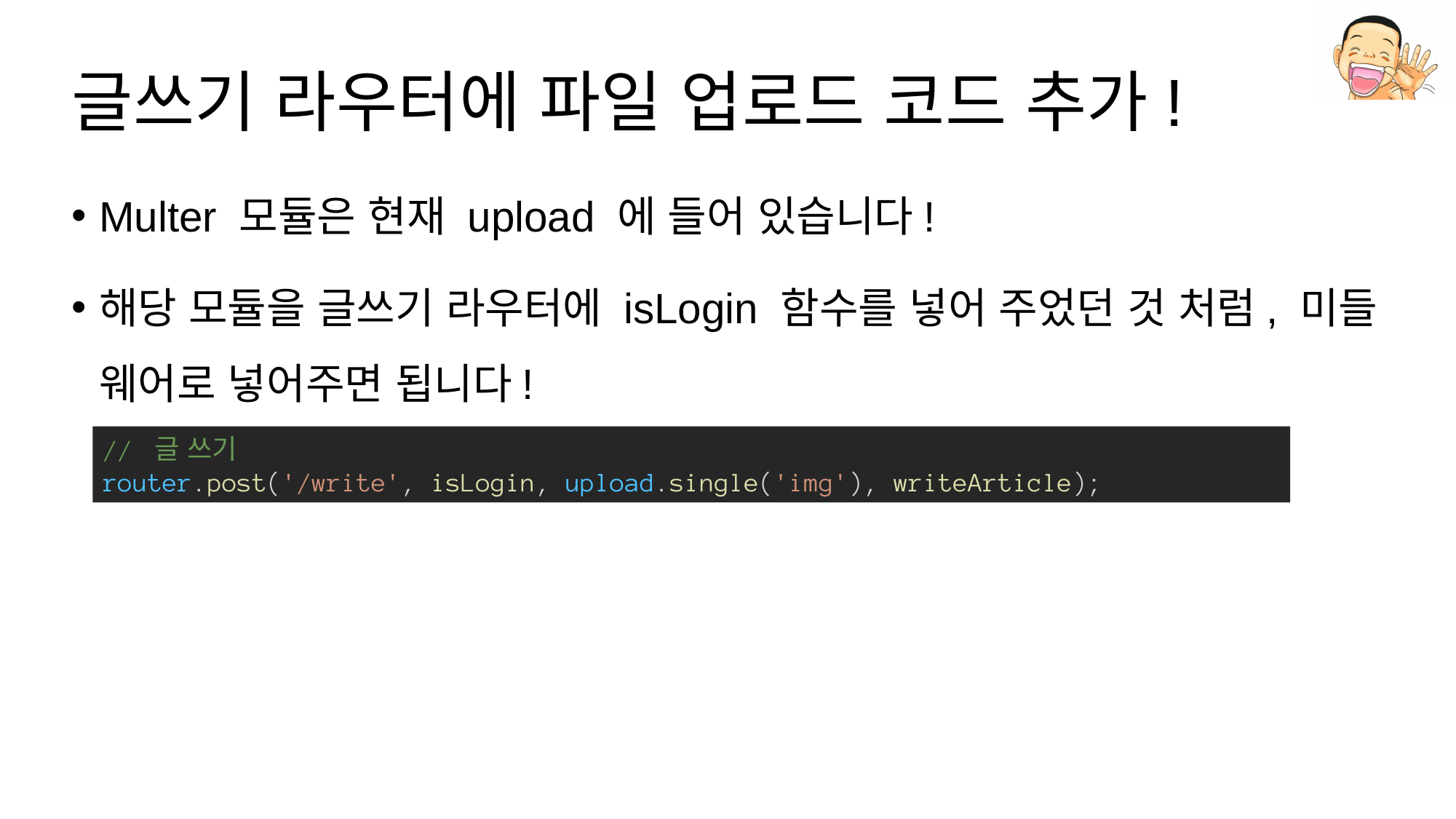

# 글쓰기 라우터에 파일 업로드 코드 추가!
Multer 모듈은 현재 upload 에 들어 있습니다!
해당 모듈을 글쓰기 라우터에 isLogin 함수를 넣어 주었던 것 처럼, 미들 웨어로 넣어주면 됩니다!
// 글 쓰기
router.post('/write', isLogin, upload.single('img'), writeArticle);